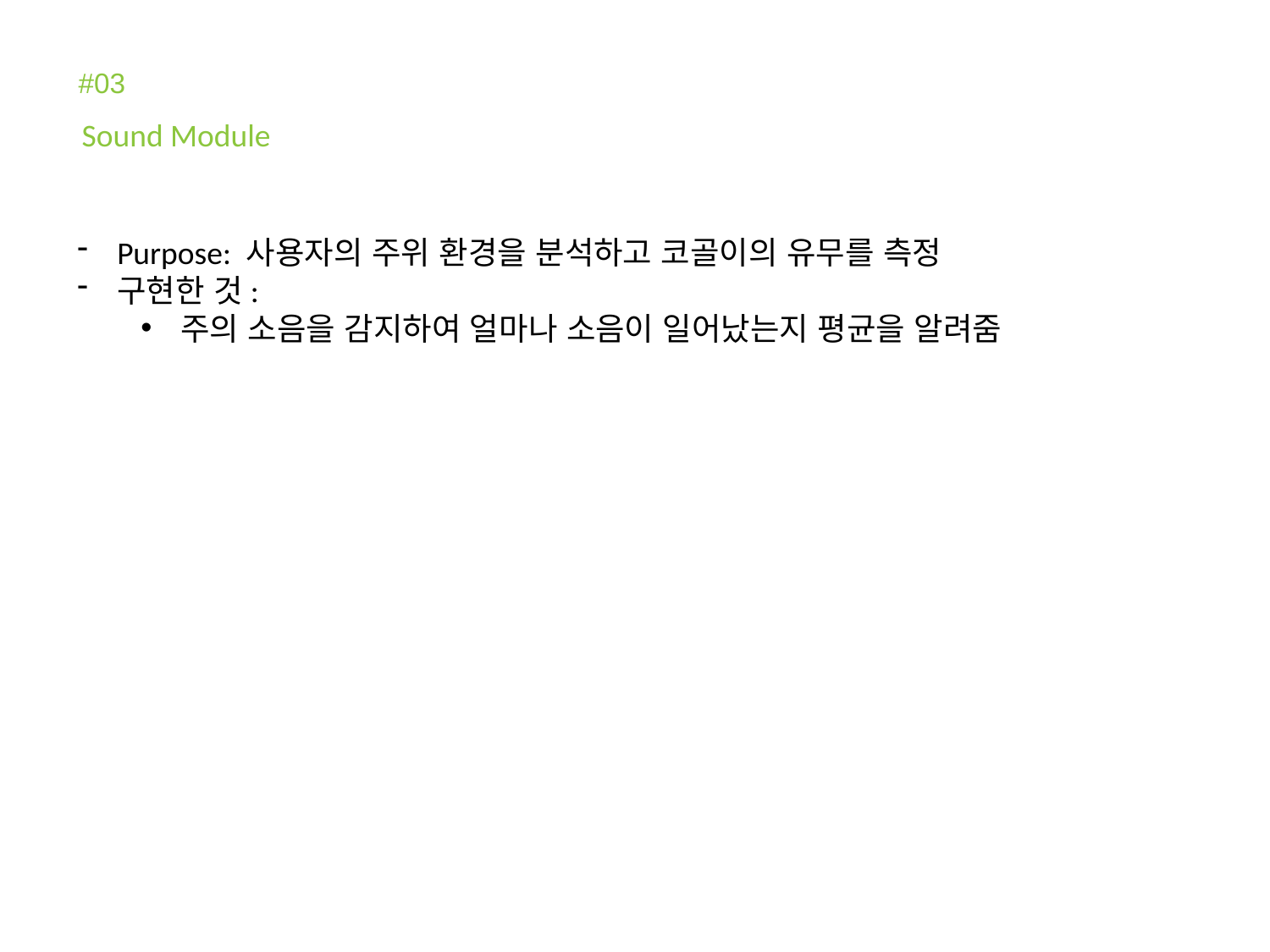

#03
Sound Module
Purpose: 사용자의 주위 환경을 분석하고 코골이의 유무를 측정
구현한 것:
주의 소음을 감지하여 얼마나 소음이 일어났는지 평균을 알려줌